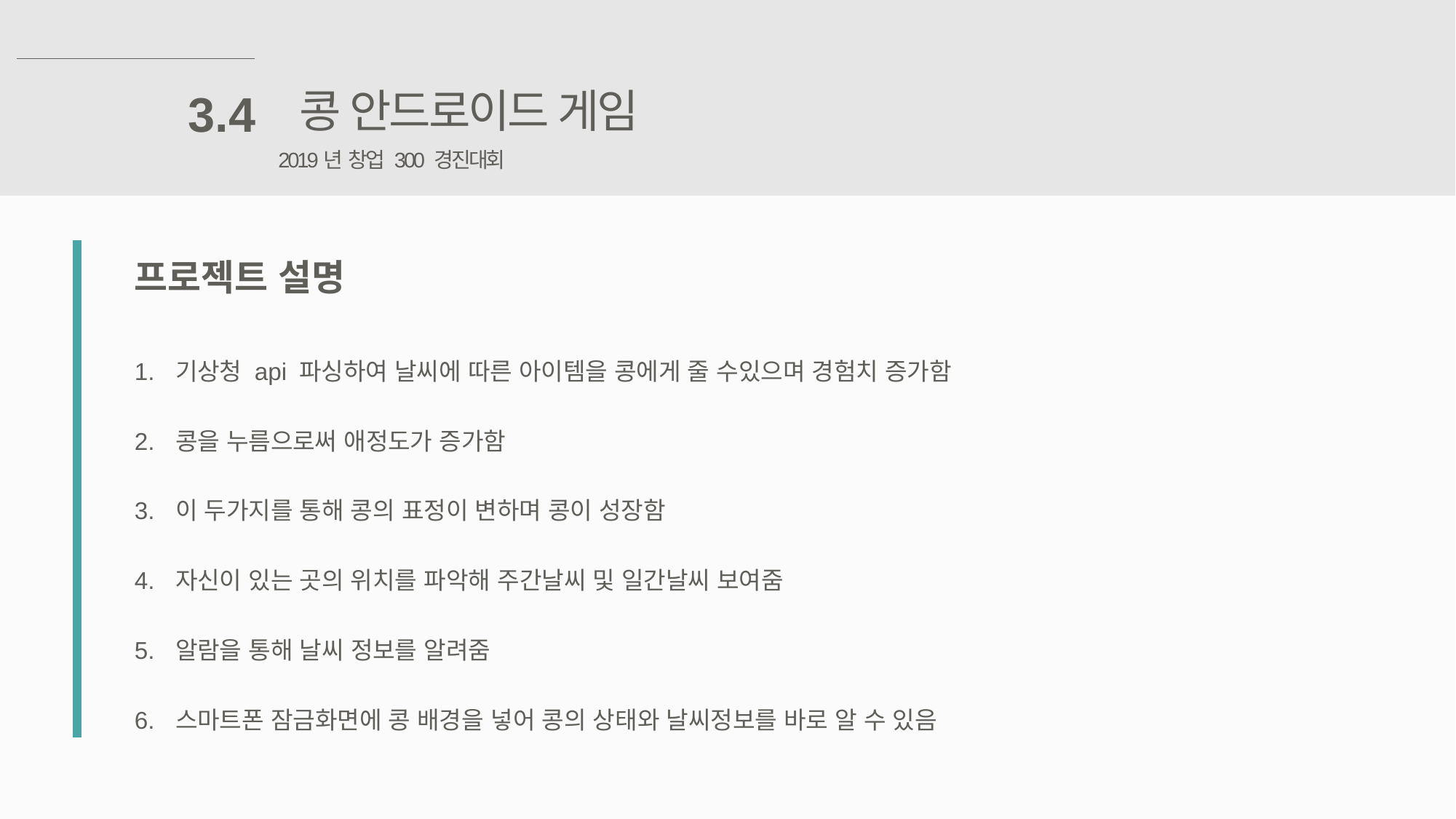

콩 안드로이드 게임
3.4
2019년  창업 300 경진대회
프로젝트 설명

기상청 api 파싱하여 날씨에 따른 아이템을 콩에게 줄 수있으며 경험치 증가함

콩을 누름으로써 애정도가 증가함

이 두가지를 통해 콩의 표정이 변하며 콩이 성장함

자신이 있는 곳의 위치를 파악해 주간날씨 및 일간날씨 보여줌

알람을 통해 날씨 정보를 알려줌

스마트폰 잠금화면에 콩 배경을 넣어 콩의 상태와 날씨정보를 바로 알 수 있음